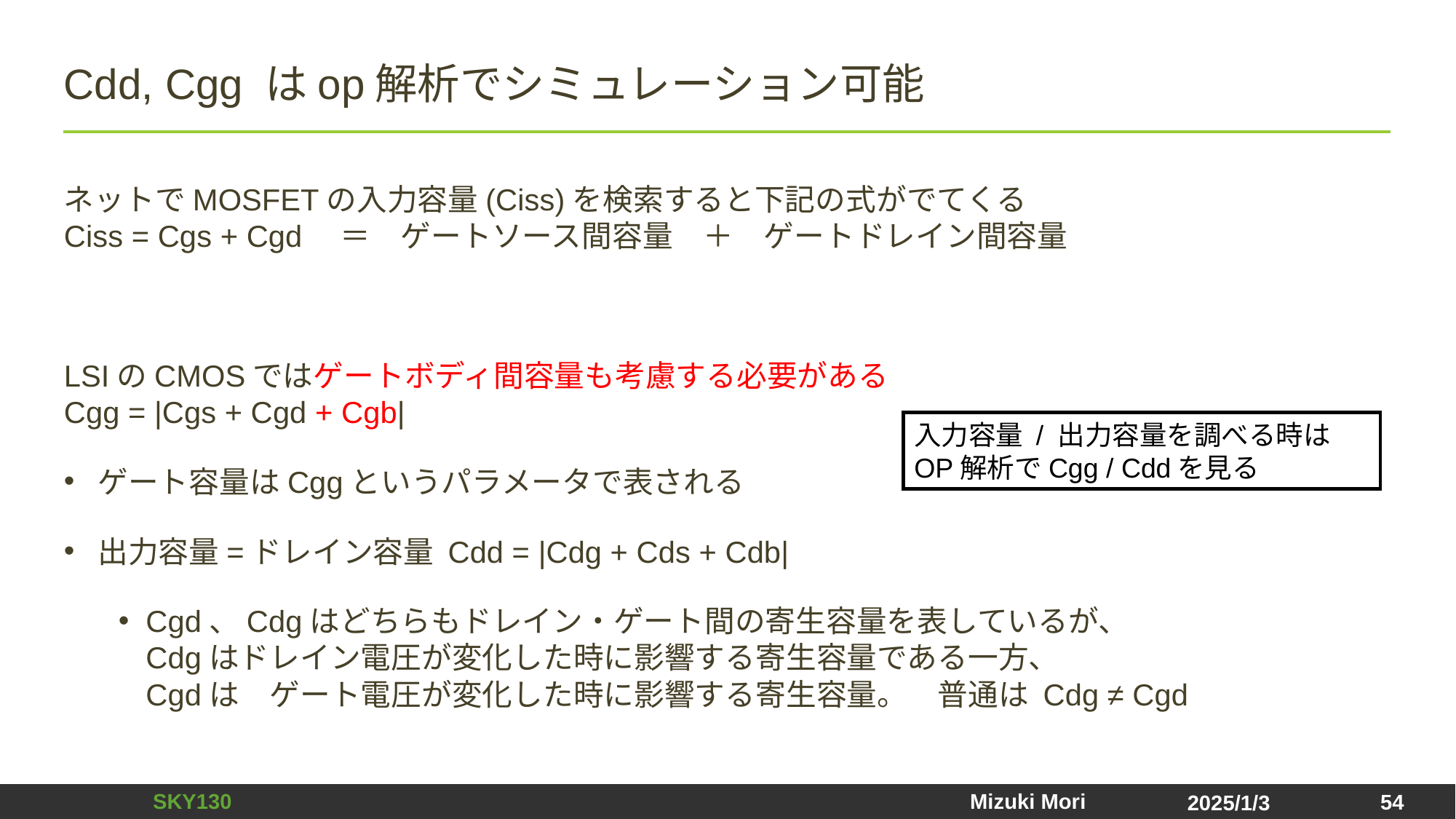

# Cdd, Cgg はop解析でシミュレーション可能
ネットでMOSFETの入力容量(Ciss)を検索すると下記の式がでてくる
Ciss = Cgs + Cgd　＝　ゲートソース間容量　＋　ゲートドレイン間容量

LSIのCMOSではゲートボディ間容量も考慮する必要がある
Cgg = |Cgs + Cgd + Cgb|
ゲート容量はCggというパラメータで表される
出力容量=ドレイン容量 Cdd = |Cdg + Cds + Cdb|
Cgd、Cdgはどちらもドレイン・ゲート間の寄生容量を表しているが、
Cdgはドレイン電圧が変化した時に影響する寄生容量である一方、
Cgdは　ゲート電圧が変化した時に影響する寄生容量。　普通は Cdg ≠ Cgd
入力容量 / 出力容量を調べる時は
OP解析でCgg / Cddを見る
54
2025/1/3